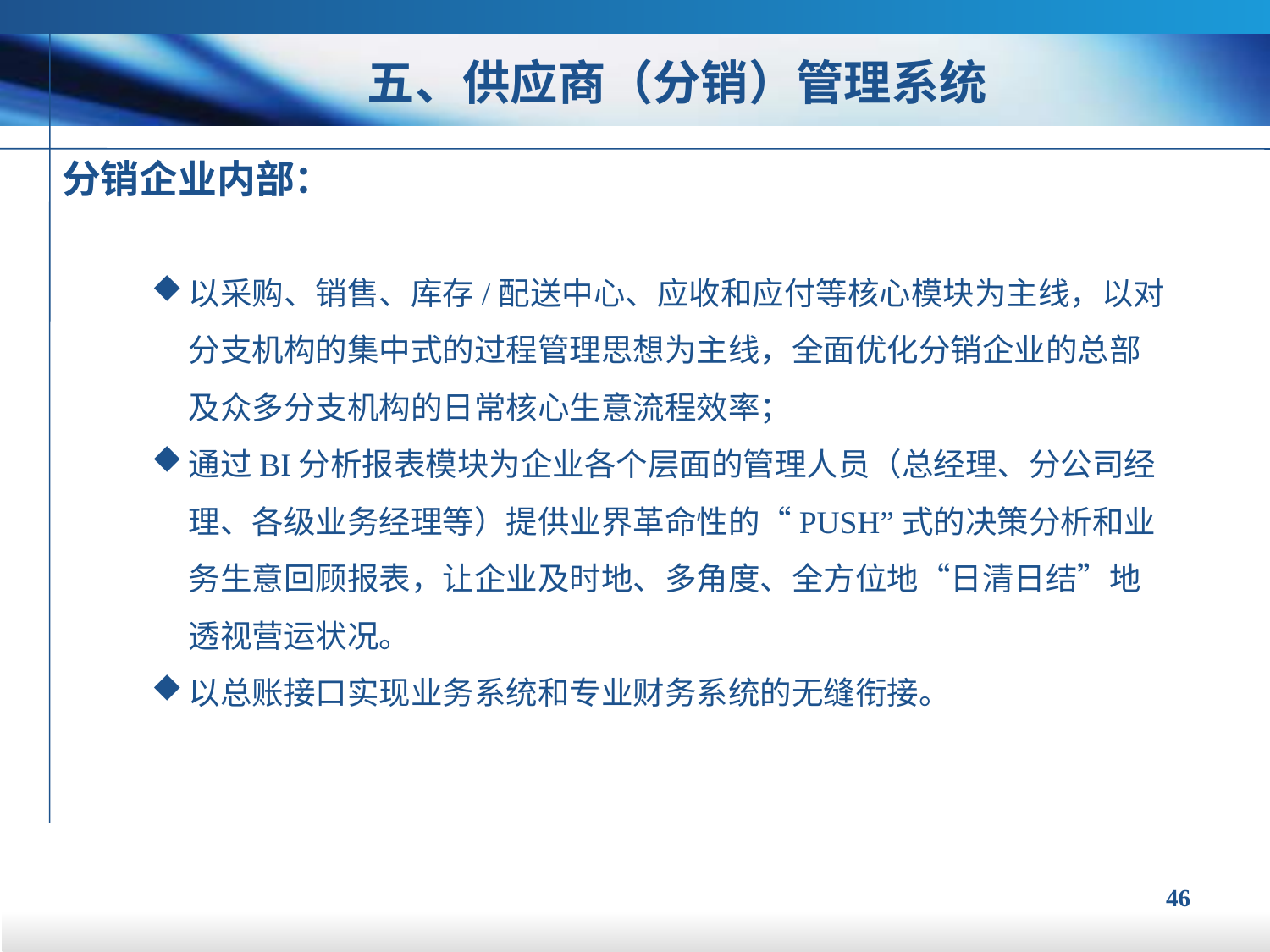

五、供应商（分销）管理系统
分销企业内部：

以采购、销售、库存/配送中心、应收和应付等核心模块为主线，以对分支机构的集中式的过程管理思想为主线，全面优化分销企业的总部及众多分支机构的日常核心生意流程效率；
通过BI分析报表模块为企业各个层面的管理人员（总经理、分公司经理、各级业务经理等）提供业界革命性的“PUSH”式的决策分析和业务生意回顾报表，让企业及时地、多角度、全方位地“日清日结”地透视营运状况。
以总账接口实现业务系统和专业财务系统的无缝衔接。